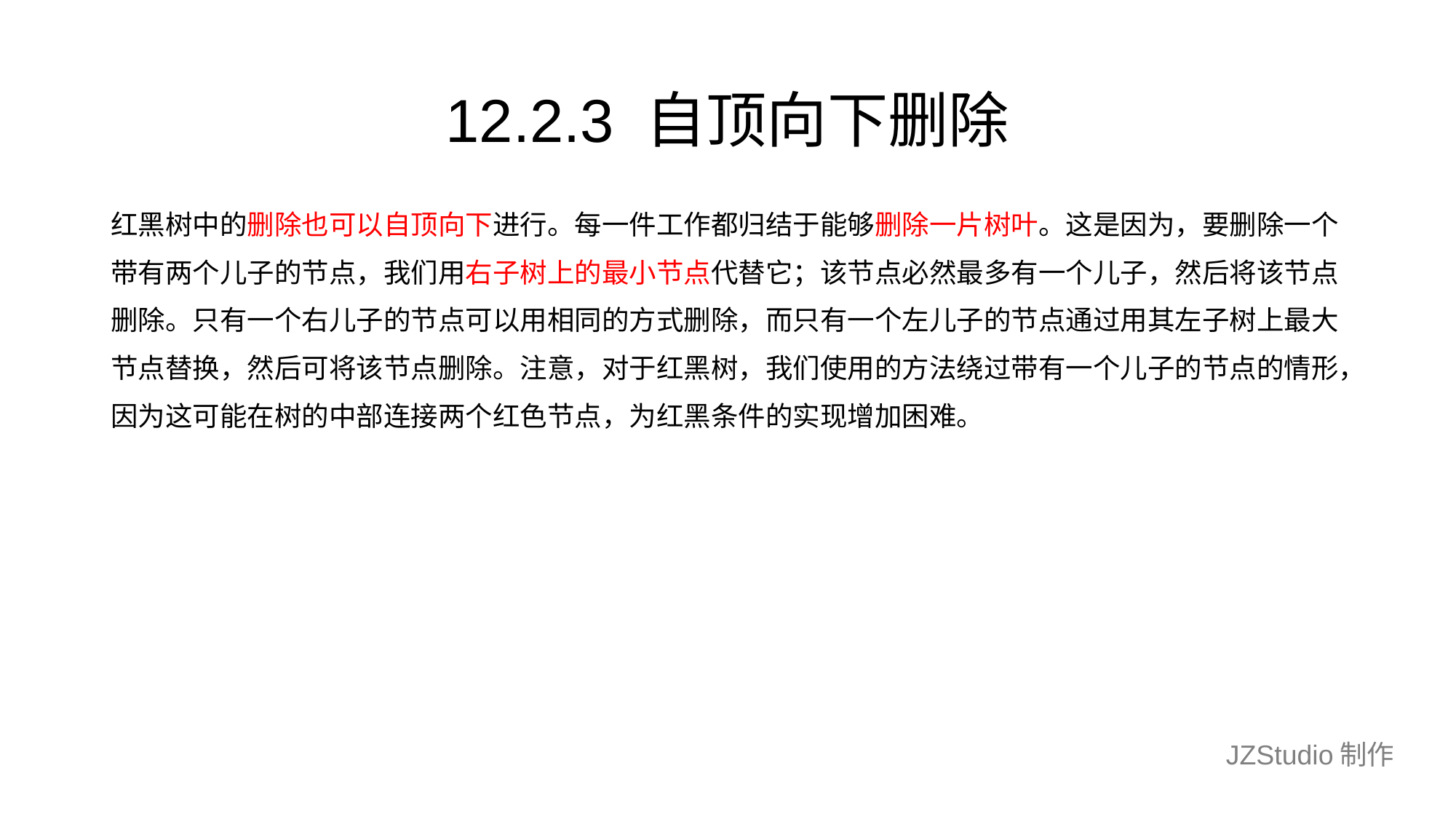

# 12.2.3 自顶向下删除
红黑树中的删除也可以自顶向下进行。每一件工作都归结于能够删除一片树叶。这是因为，要删除一个
带有两个儿子的节点，我们用右子树上的最小节点代替它；该节点必然最多有一个儿子，然后将该节点
删除。只有一个右儿子的节点可以用相同的方式删除，而只有一个左儿子的节点通过用其左子树上最大
节点替换，然后可将该节点删除。注意，对于红黑树，我们使用的方法绕过带有一个儿子的节点的情形，
因为这可能在树的中部连接两个红色节点，为红黑条件的实现增加困难。